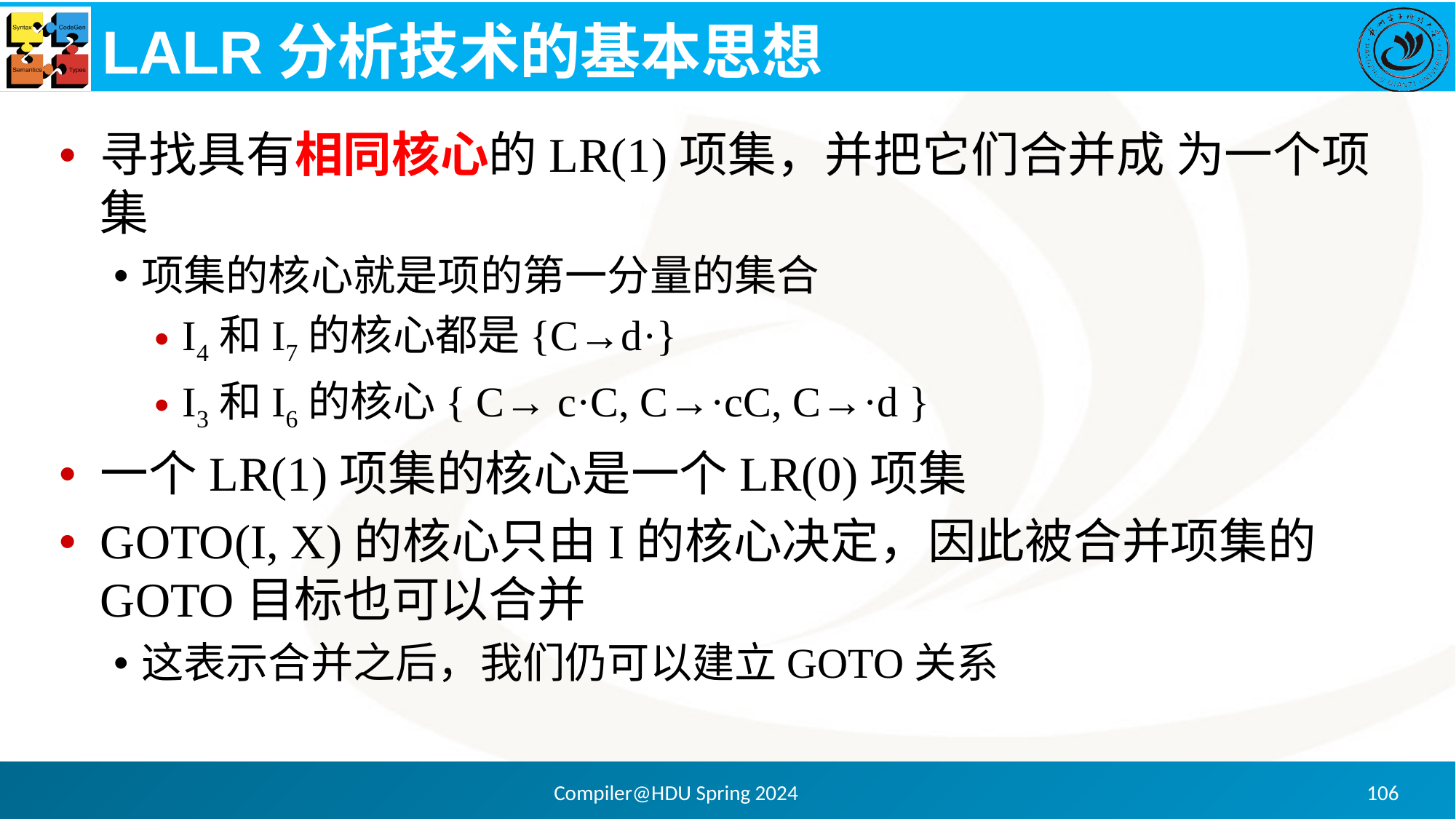

# LALR分析技术的基本思想
寻找具有相同核心的LR(1)项集，并把它们合并成 为一个项集
项集的核心就是项的第一分量的集合
I4和I7的核心都是{C→d·}
I3和I6的核心{ C→ c·C, C→·cC, C→·d }
一个LR(1)项集的核心是一个LR(0)项集
GOTO(I, X)的核心只由I的核心决定，因此被合并项集的GOTO目标也可以合并
这表示合并之后，我们仍可以建立GOTO关系
Compiler@HDU Spring 2024
106